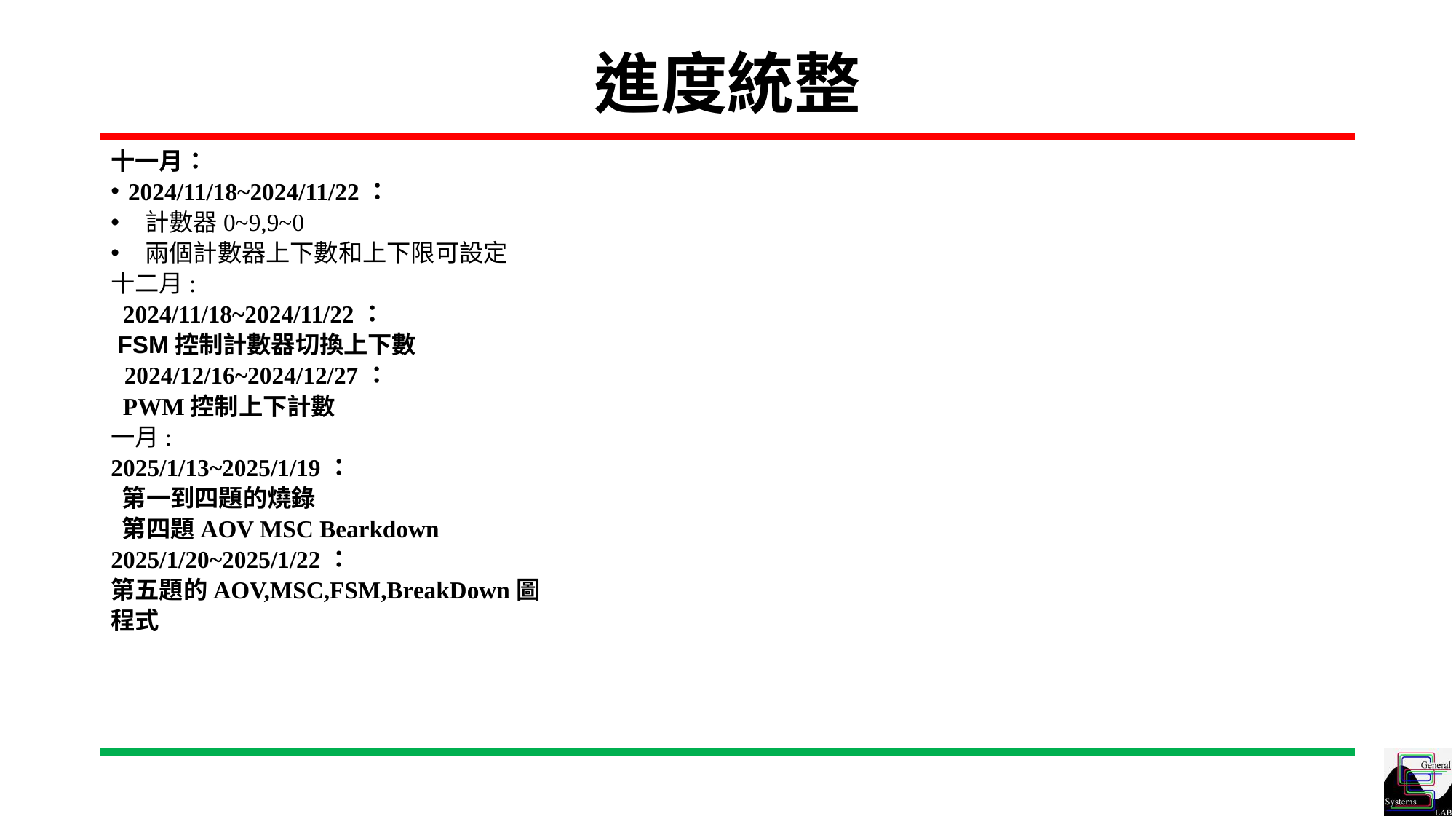

# 進度統整

十一月：
2024/11/18~2024/11/22：
計數器0~9,9~0
兩個計數器上下數和上下限可設定
十二月:
  2024/11/18~2024/11/22：
 FSM控制計數器切換上下數
  2024/12/16~2024/12/27：
  PWM控制上下計數
一月:
2025/1/13~2025/1/19：
 第一到四題的燒錄
 第四題AOV MSC Bearkdown
2025/1/20~2025/1/22：
第五題的AOV,MSC,FSM,BreakDown圖
程式